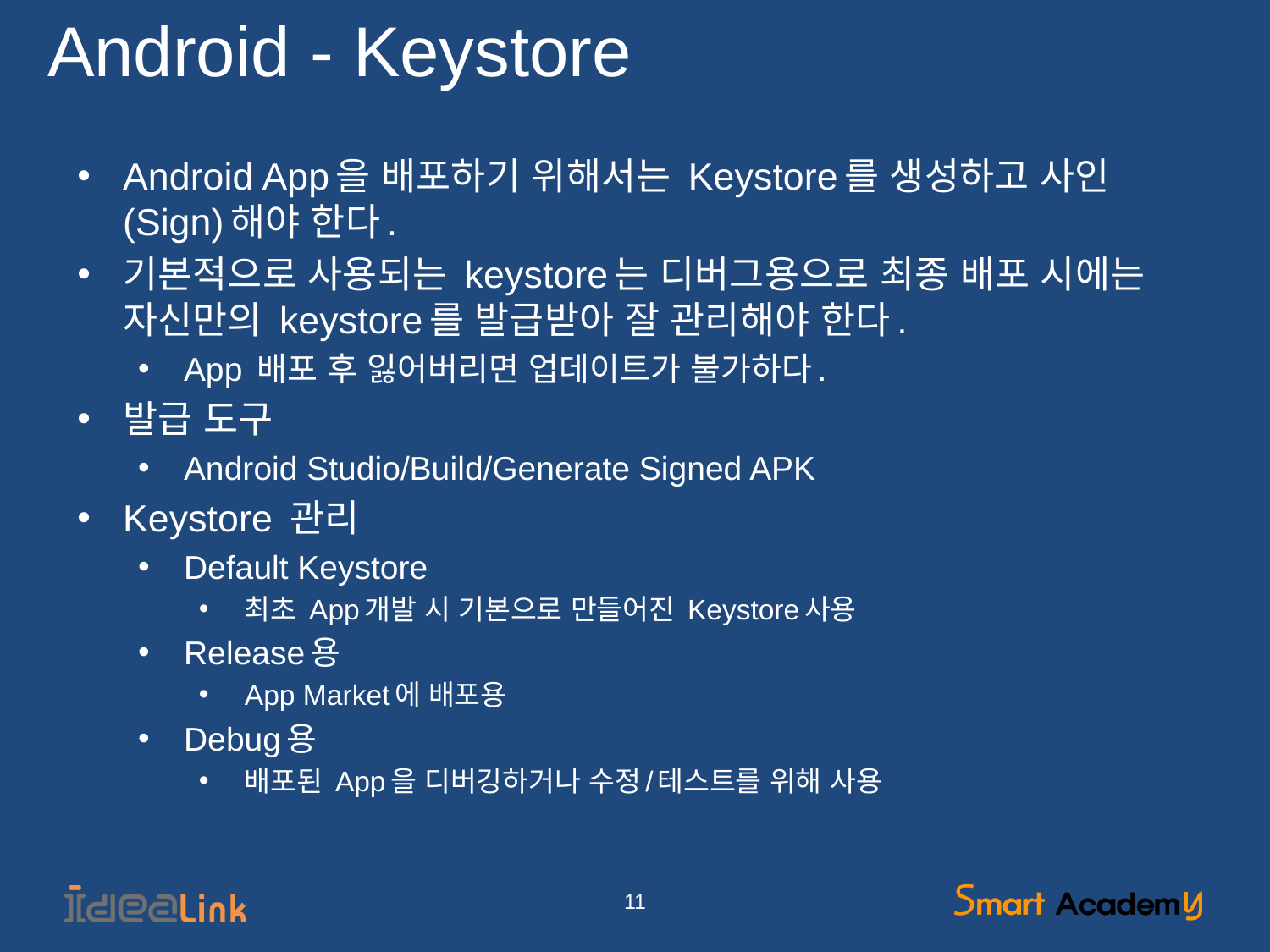

# Android - Keystore
Android App을 배포하기 위해서는 Keystore를 생성하고 사인(Sign)해야 한다.
기본적으로 사용되는 keystore는 디버그용으로 최종 배포 시에는 자신만의 keystore를 발급받아 잘 관리해야 한다.
App 배포 후 잃어버리면 업데이트가 불가하다.
발급 도구
Android Studio/Build/Generate Signed APK
Keystore 관리
Default Keystore
최초 App개발 시 기본으로 만들어진 Keystore사용
Release용
App Market에 배포용
Debug용
배포된 App을 디버깅하거나 수정/테스트를 위해 사용
11